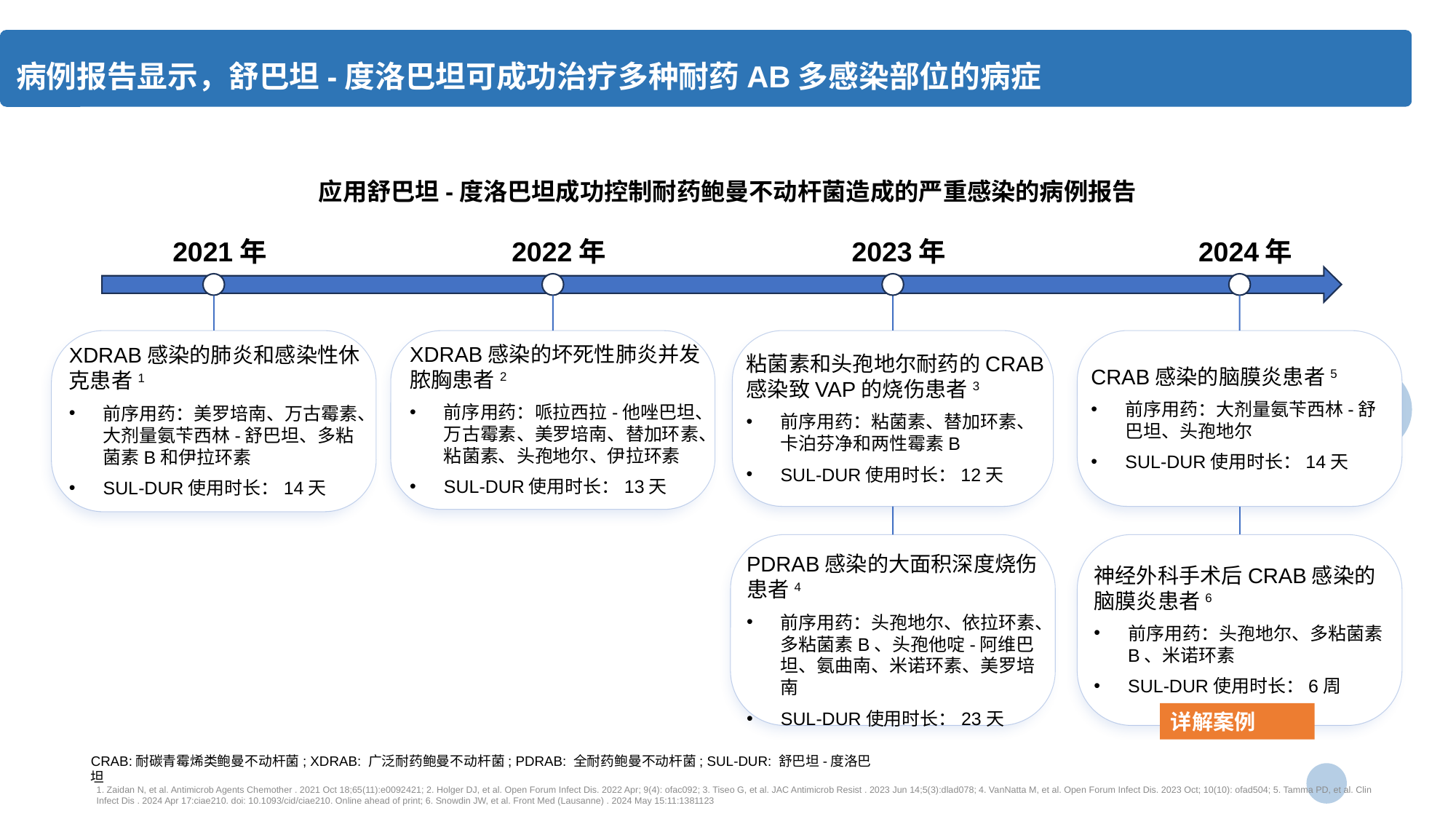

病例报告显示，舒巴坦-度洛巴坦可成功治疗多种耐药AB多感染部位的病症
应用舒巴坦-度洛巴坦成功控制耐药鲍曼不动杆菌造成的严重感染的病例报告
2021年
2022年
2023年
2024年

XDRAB感染的肺炎和感染性休克患者1
前序用药：美罗培南、万古霉素、大剂量氨苄西林-舒巴坦、多粘菌素B和伊拉环素
SUL-DUR使用时长：14天

XDRAB感染的坏死性肺炎并发脓胸患者2
前序用药：哌拉西拉-他唑巴坦、万古霉素、美罗培南、替加环素、粘菌素、头孢地尔、伊拉环素
SUL-DUR使用时长：13天

粘菌素和头孢地尔耐药的CRAB感染致VAP的烧伤患者3
前序用药：粘菌素、替加环素、卡泊芬净和两性霉素B
SUL-DUR使用时长：12天

CRAB感染的脑膜炎患者5
前序用药：大剂量氨苄西林-舒巴坦、头孢地尔
SUL-DUR使用时长：14天

PDRAB感染的大面积深度烧伤患者4
前序用药：头孢地尔、依拉环素、多粘菌素B、头孢他啶-阿维巴坦、氨曲南、米诺环素、美罗培南
SUL-DUR使用时长：23天

神经外科手术后CRAB感染的脑膜炎患者6
前序用药：头孢地尔、多粘菌素B、米诺环素
SUL-DUR使用时长：6周
详解案例
CRAB:耐碳青霉烯类鲍曼不动杆菌; XDRAB: 广泛耐药鲍曼不动杆菌; PDRAB: 全耐药鲍曼不动杆菌; SUL-DUR: 舒巴坦-度洛巴坦
1. Zaidan N, et al. Antimicrob Agents Chemother . 2021 Oct 18;65(11):e0092421; 2. Holger DJ, et al. Open Forum Infect Dis. 2022 Apr; 9(4): ofac092; 3. Tiseo G, et al. JAC Antimicrob Resist . 2023 Jun 14;5(3):dlad078; 4. VanNatta M, et al. Open Forum Infect Dis. 2023 Oct; 10(10): ofad504; 5. Tamma PD, et al. Clin Infect Dis . 2024 Apr 17:ciae210. doi: 10.1093/cid/ciae210. Online ahead of print; 6. Snowdin JW, et al. Front Med (Lausanne) . 2024 May 15:11:1381123